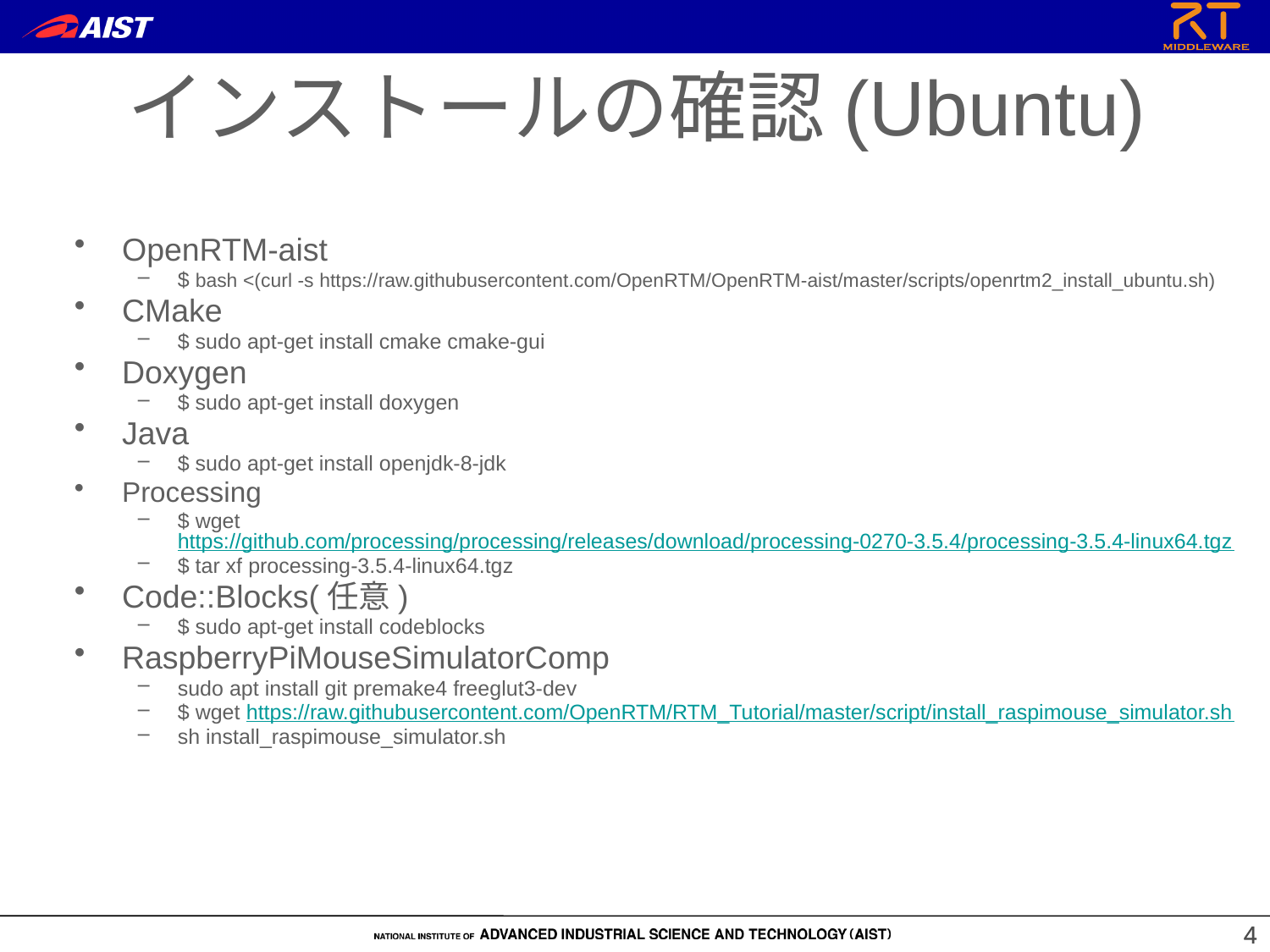

インストールの確認(Ubuntu)
OpenRTM-aist
$ bash <(curl -s https://raw.githubusercontent.com/OpenRTM/OpenRTM-aist/master/scripts/openrtm2_install_ubuntu.sh)
CMake
$ sudo apt-get install cmake cmake-gui
Doxygen
$ sudo apt-get install doxygen
Java
$ sudo apt-get install openjdk-8-jdk
Processing
$ wget https://github.com/processing/processing/releases/download/processing-0270-3.5.4/processing-3.5.4-linux64.tgz
$ tar xf processing-3.5.4-linux64.tgz
Code::Blocks(任意)
$ sudo apt-get install codeblocks
RaspberryPiMouseSimulatorComp
sudo apt install git premake4 freeglut3-dev
$ wget https://raw.githubusercontent.com/OpenRTM/RTM_Tutorial/master/script/install_raspimouse_simulator.sh
sh install_raspimouse_simulator.sh
4
4